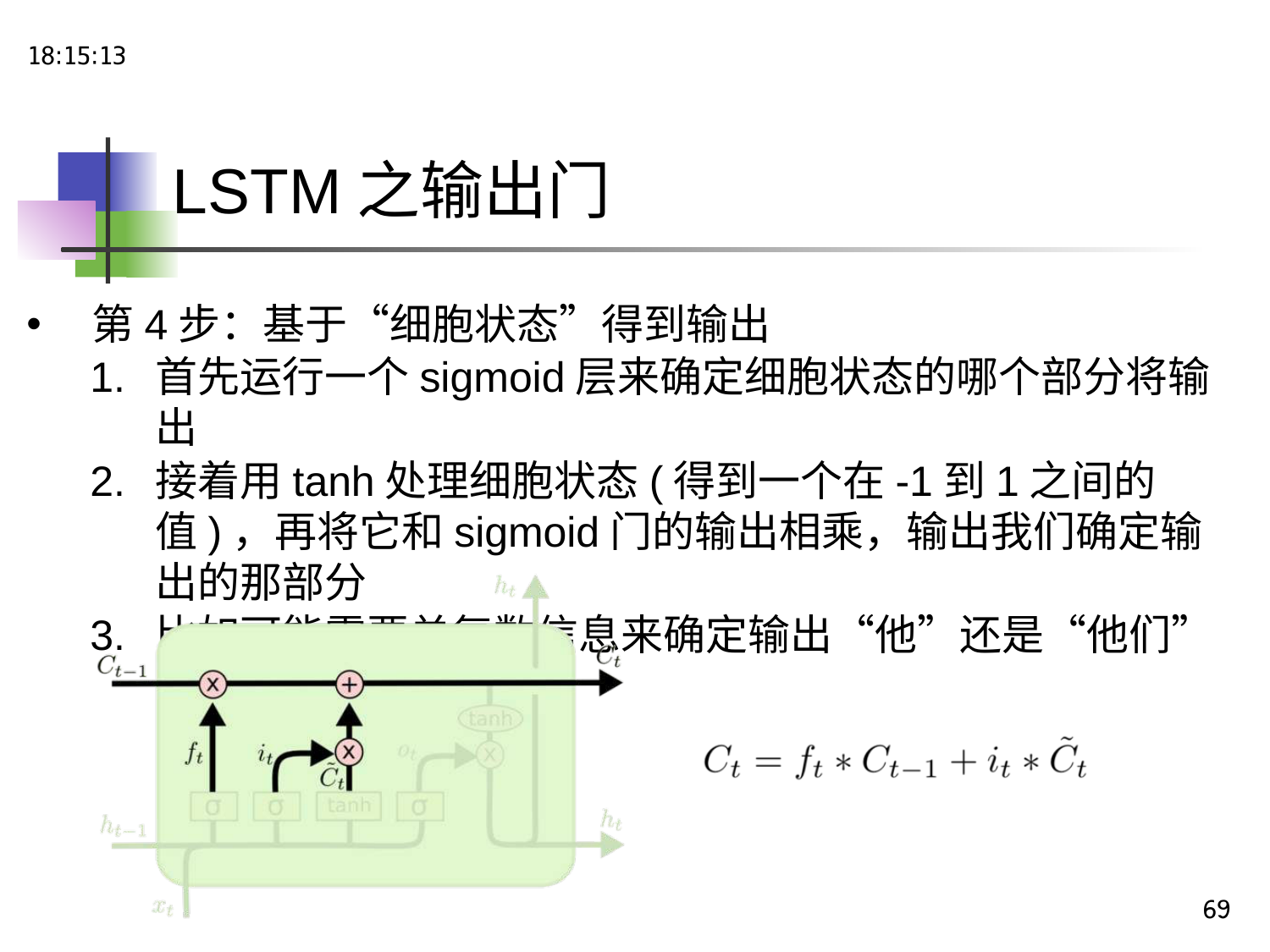

18:15:13
# LSTM之输出门
第4步：基于“细胞状态”得到输出
首先运行一个sigmoid层来确定细胞状态的哪个部分将输出
接着用tanh处理细胞状态(得到一个在-1到1之间的值)，再将它和sigmoid门的输出相乘，输出我们确定输出的那部分
比如可能需要单复数信息来确定输出“他”还是“他们”

69